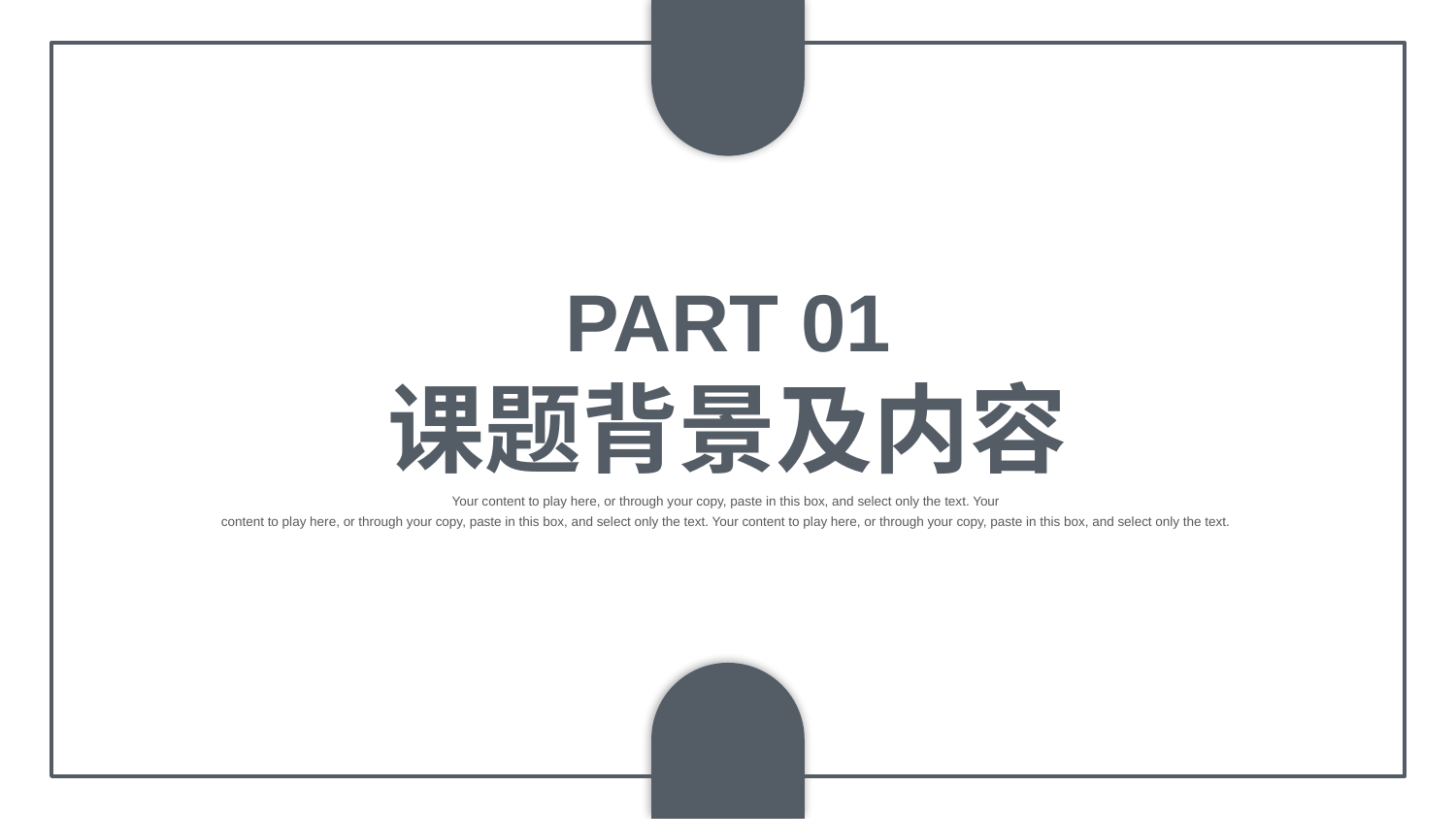

PART 01
课题背景及内容
Your content to play here, or through your copy, paste in this box, and select only the text. Your
content to play here, or through your copy, paste in this box, and select only the text. Your content to play here, or through your copy, paste in this box, and select only the text.